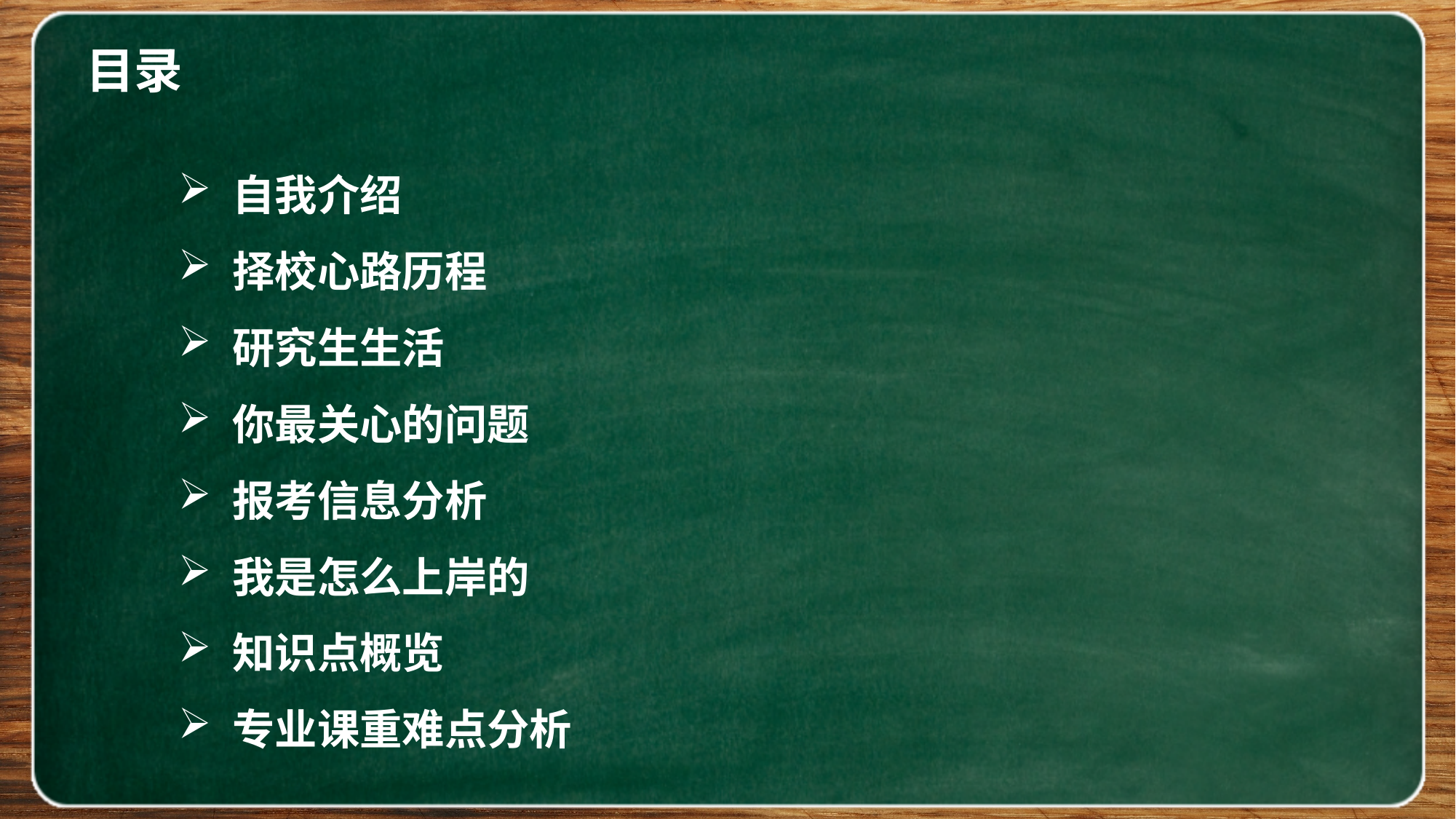

目录
自我介绍
择校心路历程
研究生生活
你最关心的问题
报考信息分析
我是怎么上岸的
知识点概览
专业课重难点分析